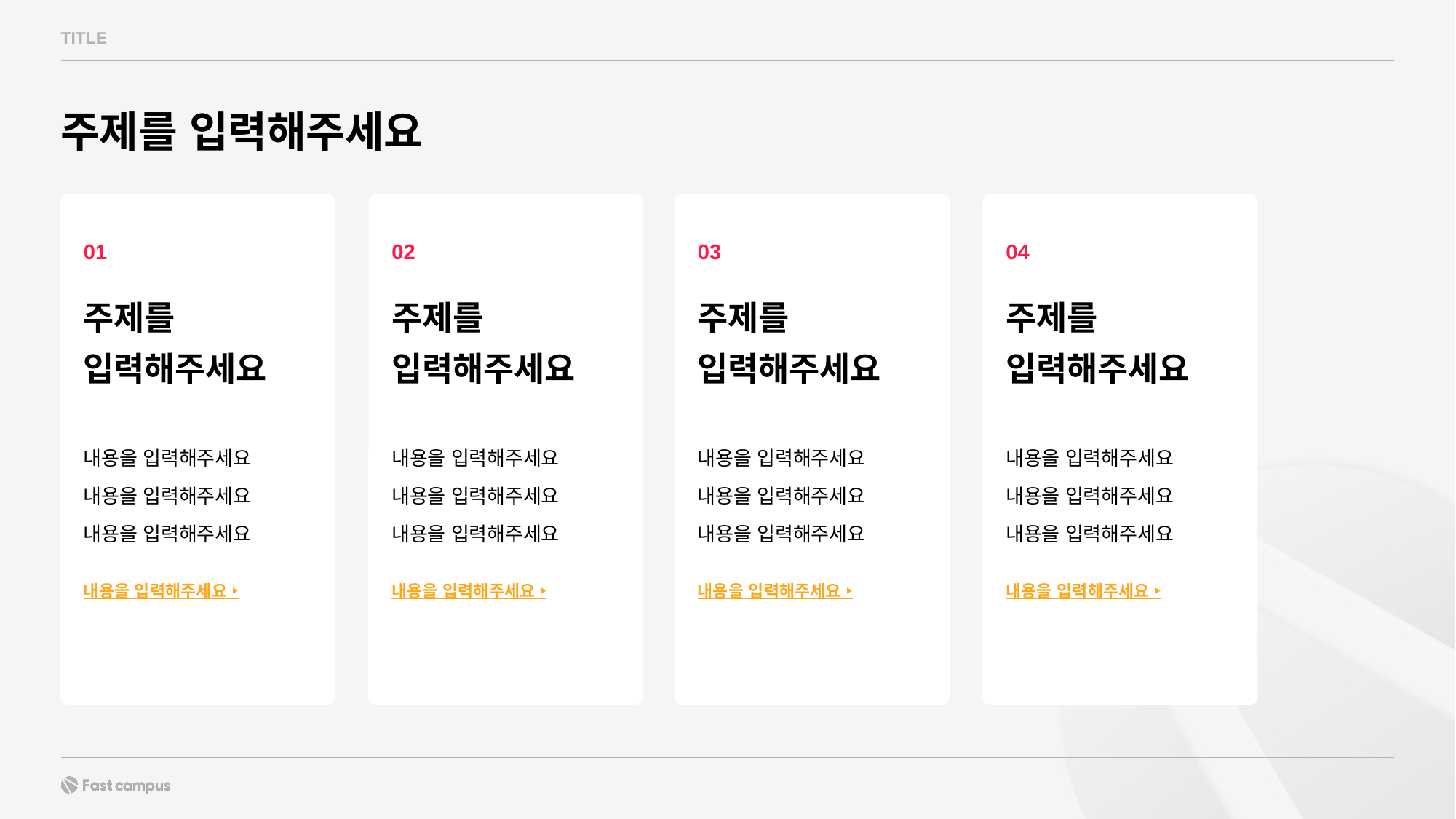

TITLE
주제를 입력해주세요
01
02
03
04
주제를 입력해주세요
주제를 입력해주세요
주제를 입력해주세요
주제를 입력해주세요
내용을 입력해주세요
내용을 입력해주세요
내용을 입력해주세요
내용을 입력해주세요
내용을 입력해주세요
내용을 입력해주세요
내용을 입력해주세요
내용을 입력해주세요
내용을 입력해주세요
내용을 입력해주세요
내용을 입력해주세요
내용을 입력해주세요
내용을 입력해주세요 ‣
내용을 입력해주세요 ‣
내용을 입력해주세요 ‣
내용을 입력해주세요 ‣